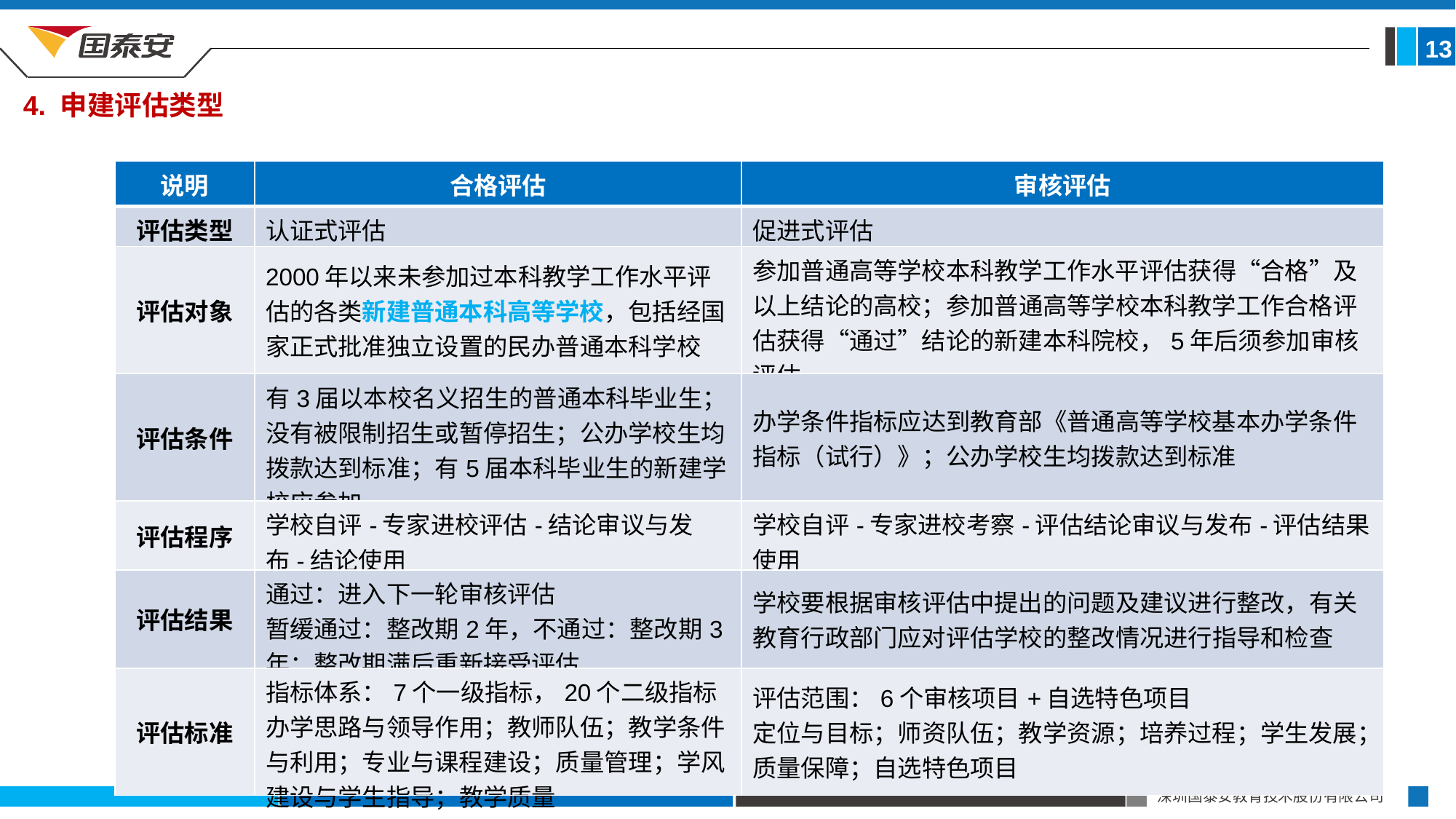

13
4. 申建评估类型
| 说明 | 合格评估 | 审核评估 |
| --- | --- | --- |
| 评估类型 | 认证式评估 | 促进式评估 |
| 评估对象 | 2000年以来未参加过本科教学工作水平评估的各类新建普通本科高等学校，包括经国家正式批准独立设置的民办普通本科学校 | 参加普通高等学校本科教学工作水平评估获得“合格”及以上结论的高校；参加普通高等学校本科教学工作合格评估获得“通过”结论的新建本科院校，5年后须参加审核评估 |
| 评估条件 | 有3届以本校名义招生的普通本科毕业生；没有被限制招生或暂停招生；公办学校生均拨款达到标准；有5届本科毕业生的新建学校应参加 | 办学条件指标应达到教育部《普通高等学校基本办学条件指标（试行）》；公办学校生均拨款达到标准 |
| 评估程序 | 学校自评-专家进校评估-结论审议与发布-结论使用 | 学校自评-专家进校考察-评估结论审议与发布-评估结果使用 |
| 评估结果 | 通过：进入下一轮审核评估 暂缓通过：整改期2年，不通过：整改期3年；整改期满后重新接受评估 | 学校要根据审核评估中提出的问题及建议进行整改，有关教育行政部门应对评估学校的整改情况进行指导和检查 |
| 评估标准 | 指标体系：7个一级指标，20个二级指标 办学思路与领导作用；教师队伍；教学条件与利用；专业与课程建设；质量管理；学风建设与学生指导；教学质量 | 评估范围：6个审核项目+自选特色项目 定位与目标；师资队伍；教学资源；培养过程；学生发展；质量保障；自选特色项目 |